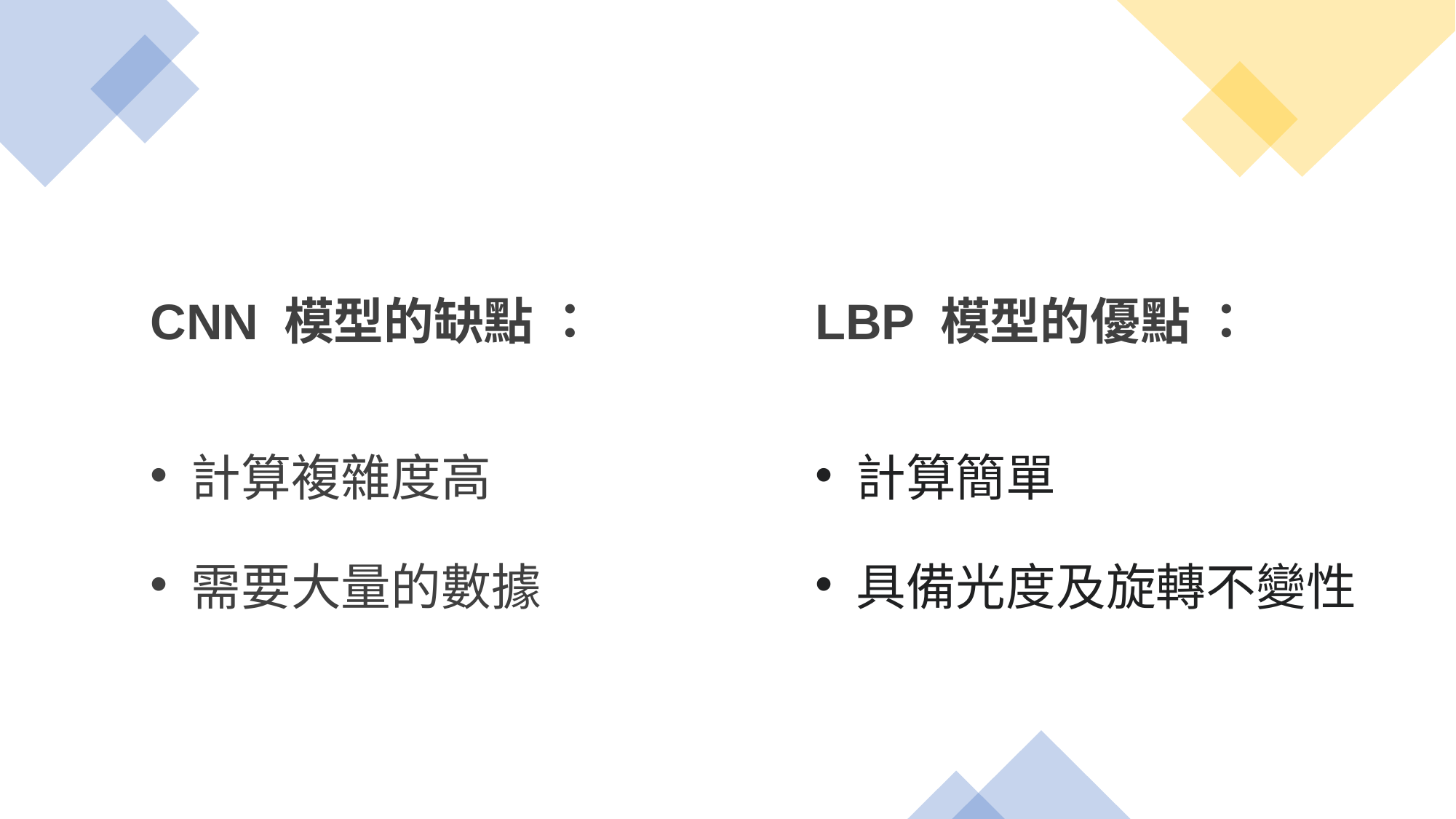

| CNN 模型的缺點 ： |
| --- |
| 計算複雜度高 需要大量的數據 |
| LBP 模型的優點 ： |
| --- |
| 計算簡單 具備光度及旋轉不變性 |